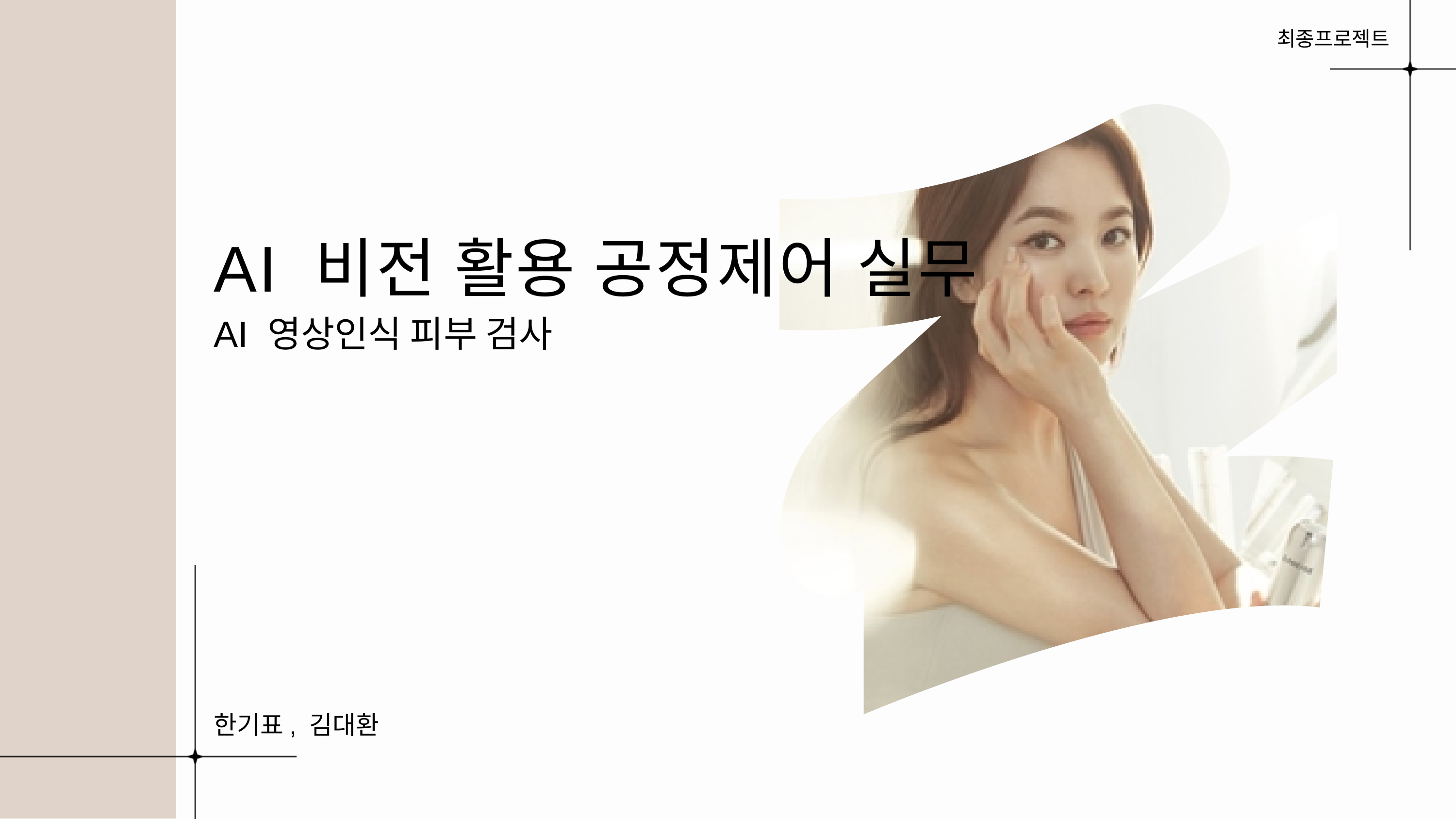

최종프로젝트

AI 비전 활용 공정제어 실무
AI 영상인식 피부 검사

한기표, 김대환